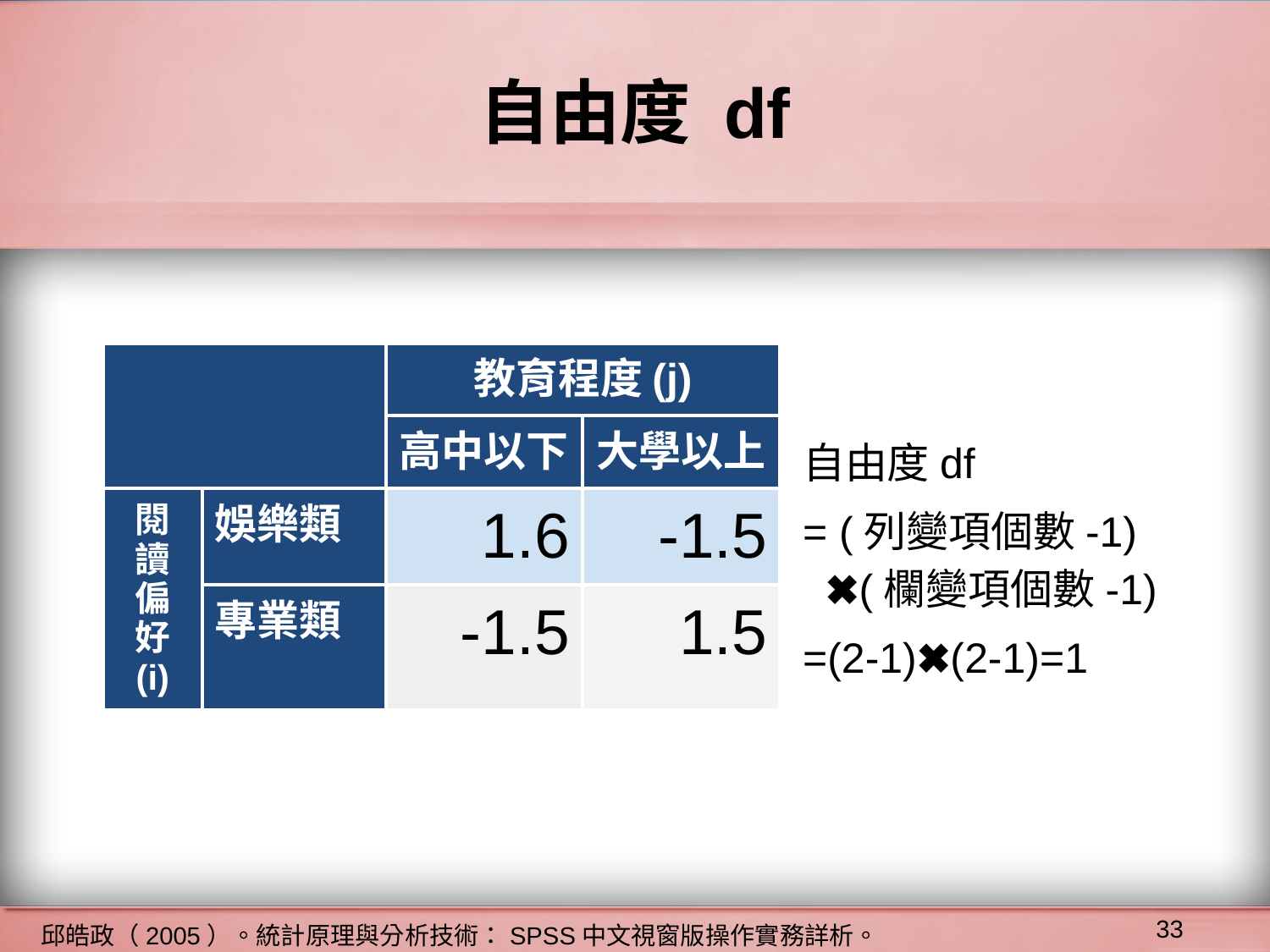

# 自由度 df
|  |  | 教育程度(j) |  |
| --- | --- | --- | --- |
|  |  | 高中以下 | 大學以上 |
| 閱 讀 偏 好 (i) | 娛樂類 | 1.6 | -1.5 |
|  | 專業類 | -1.5 | 1.5 |
自由度df
= (列變項個數-1)
✖(欄變項個數-1)
=(2-1)✖(2-1)=1
33
邱皓政（2005）。統計原理與分析技術：SPSS中文視窗版操作實務詳析。